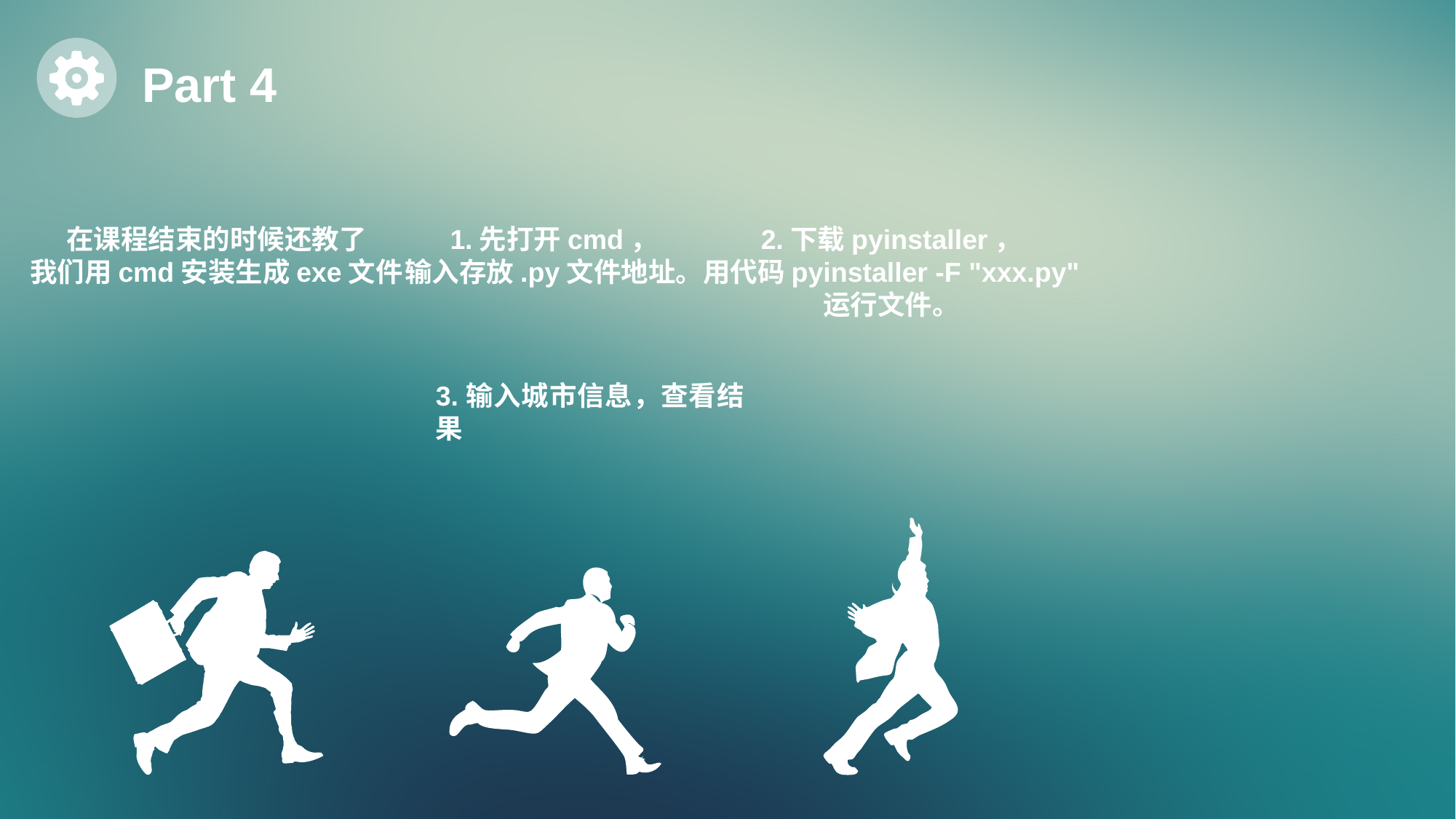

Part 4
在课程结束的时候还教了
我们用cmd安装生成exe文件
1.先打开cmd，
输入存放.py文件地址。
2.下载pyinstaller，
用代码pyinstaller -F "xxx.py"
运行文件。

3.输入城市信息，查看结果